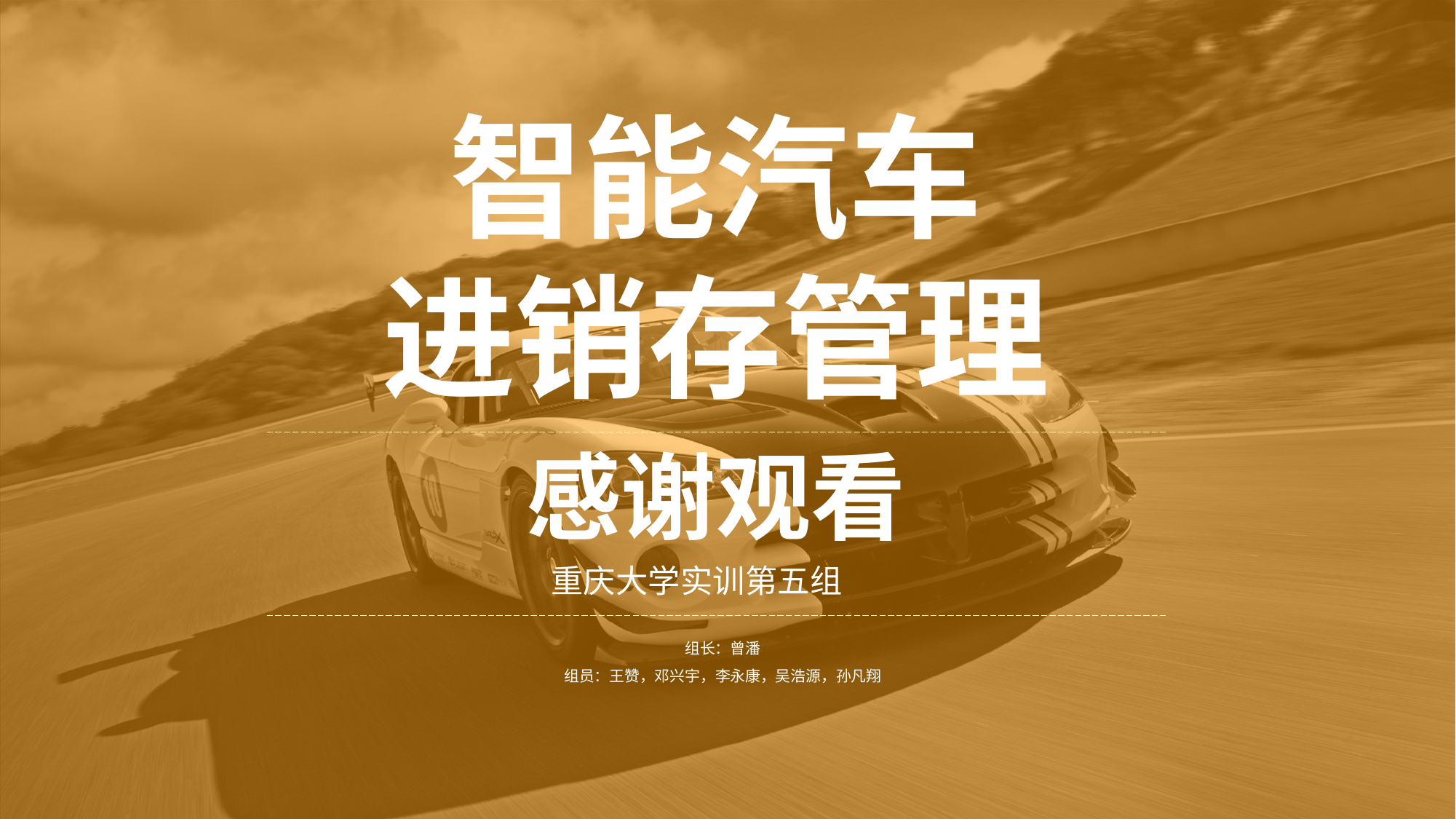

智能汽车
进销存管理
感谢观看
重庆大学实训第五组
组长：曾潘
组员：王赞，邓兴宇，李永康，吴浩源，孙凡翔